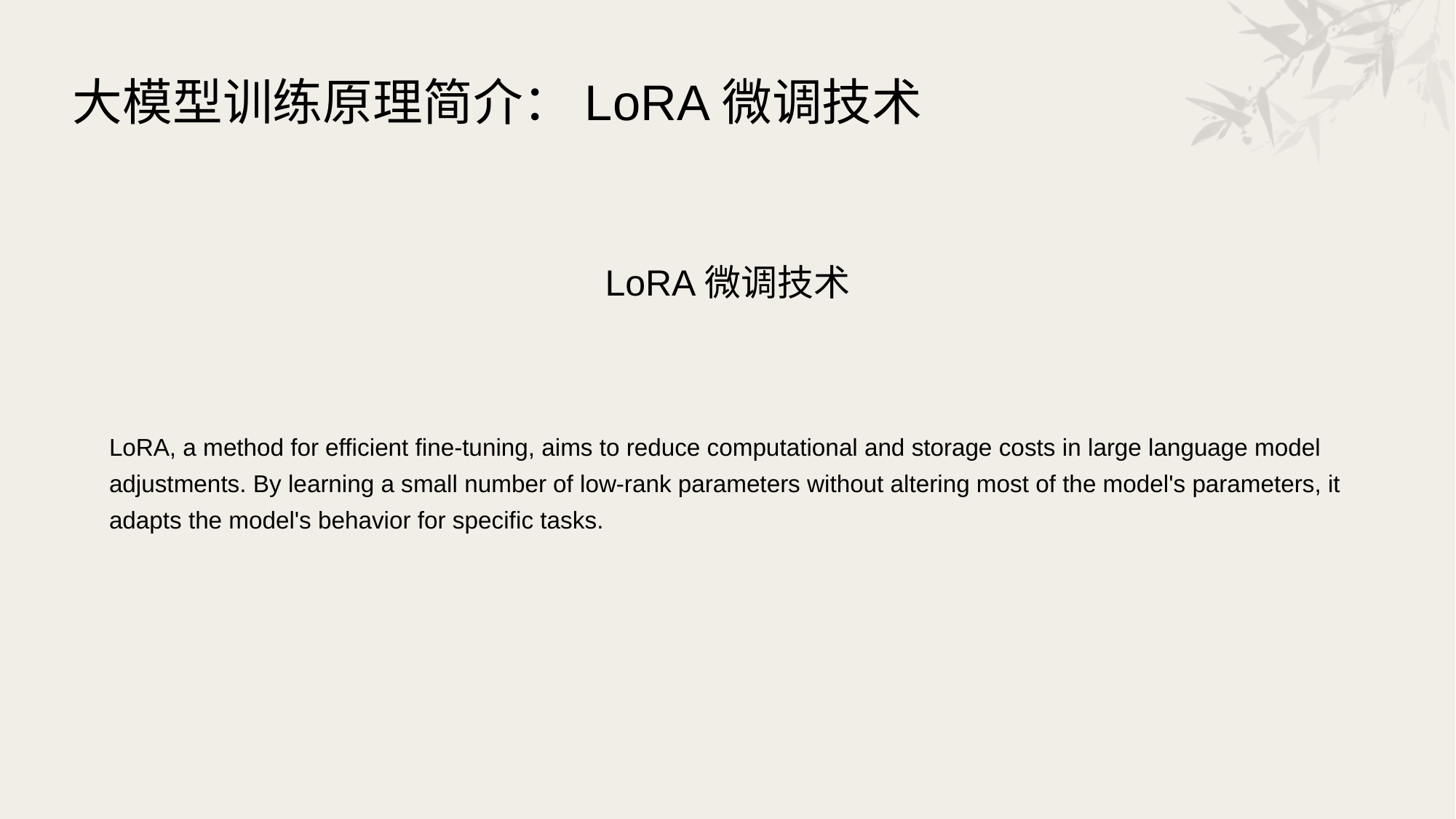

大模型训练原理简介：LoRA微调技术
LoRA微调技术

LoRA, a method for efficient fine-tuning, aims to reduce computational and storage costs in large language model adjustments. By learning a small number of low-rank parameters without altering most of the model's parameters, it adapts the model's behavior for specific tasks.